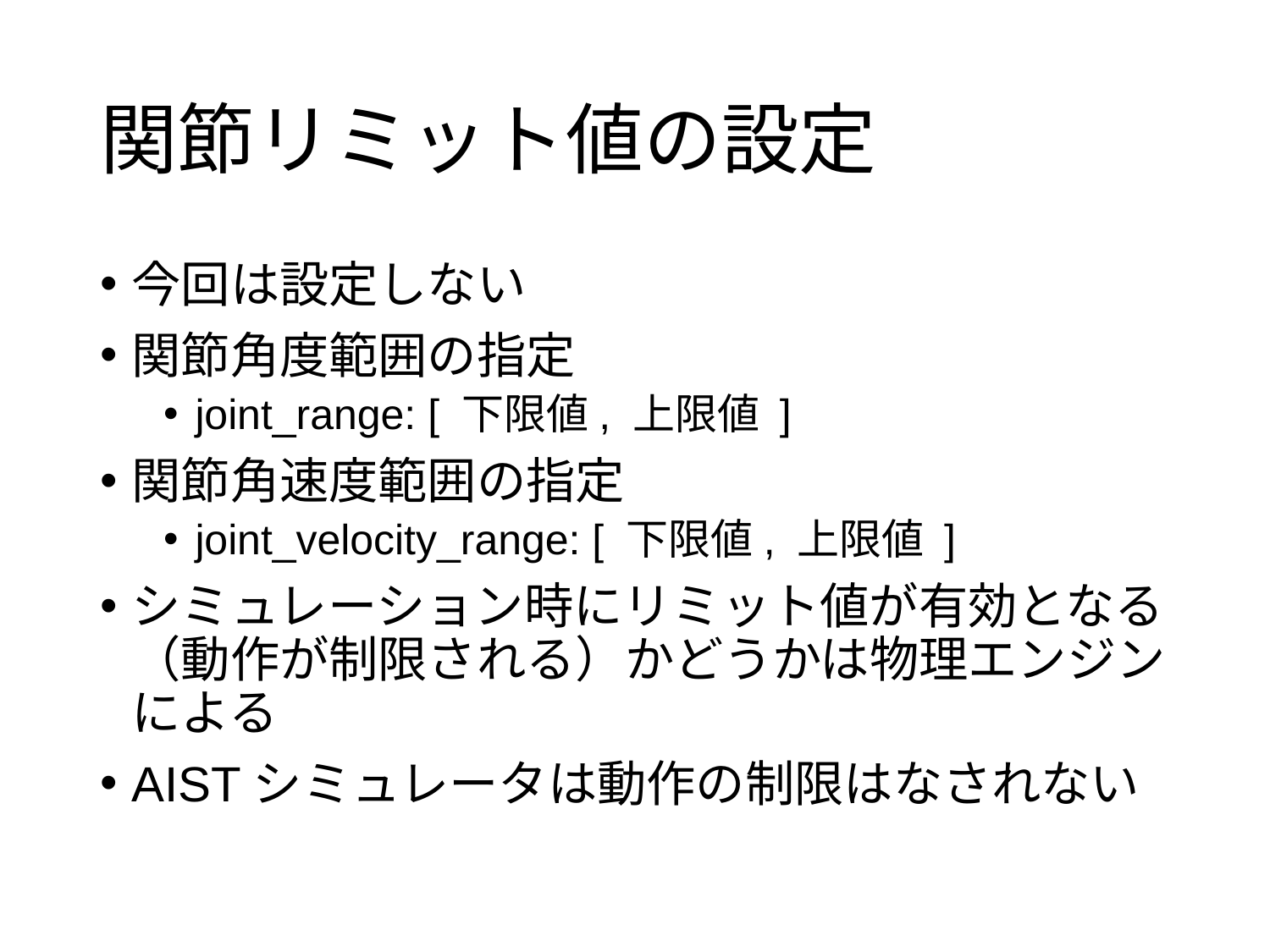

# 関節リミット値の設定
今回は設定しない
関節角度範囲の指定
joint_range: [ 下限値, 上限値 ]
関節角速度範囲の指定
joint_velocity_range: [ 下限値, 上限値 ]
シミュレーション時にリミット値が有効となる（動作が制限される）かどうかは物理エンジンによる
AISTシミュレータは動作の制限はなされない